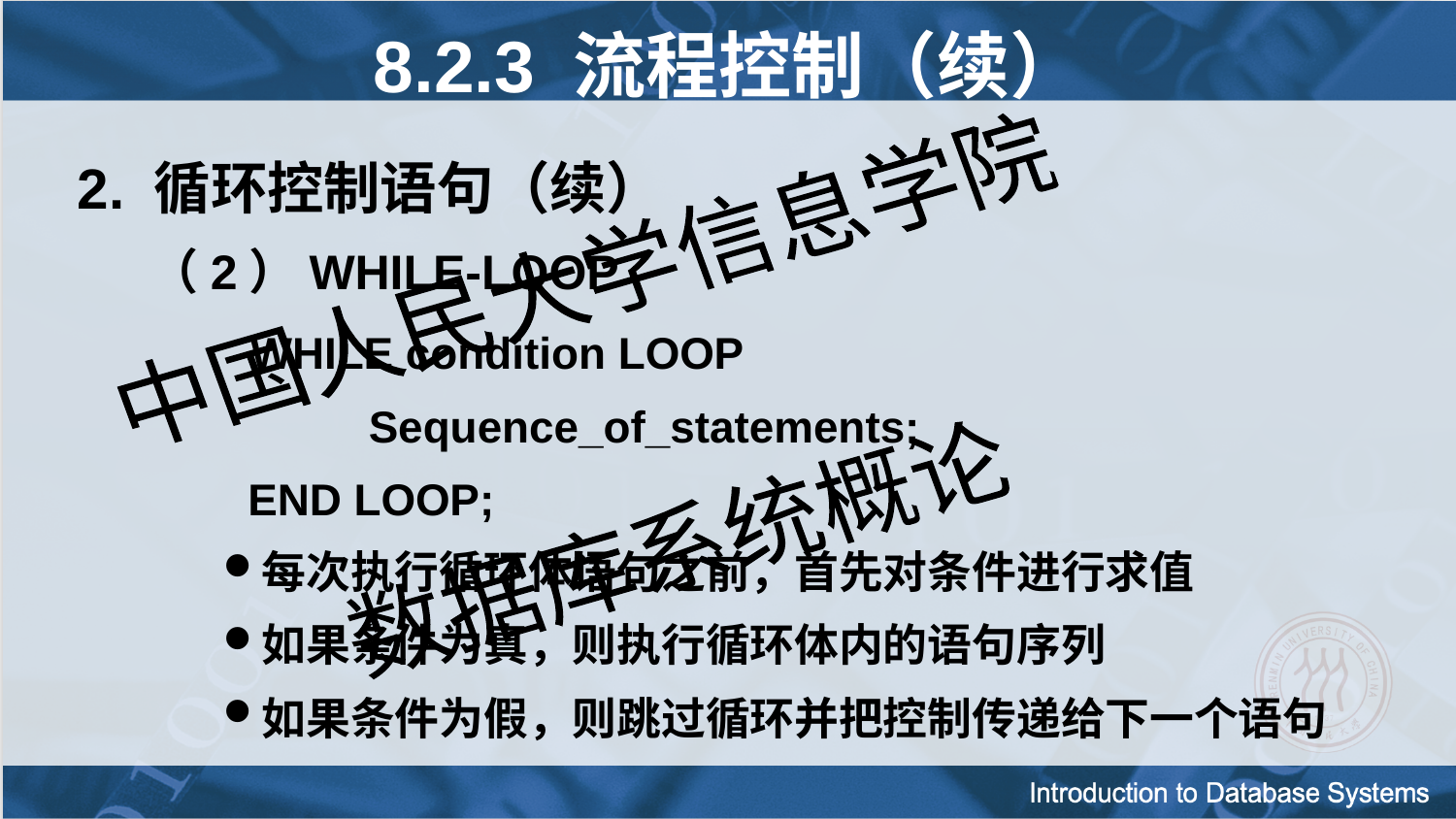

8.2.3 流程控制（续）
2. 循环控制语句（续）
（2）WHILE-LOOP
     	  WHILE condition LOOP
 	   	Sequence_of_statements;
      	  END LOOP;
每次执行循环体语句之前，首先对条件进行求值
如果条件为真，则执行循环体内的语句序列
如果条件为假，则跳过循环并把控制传递给下一个语句